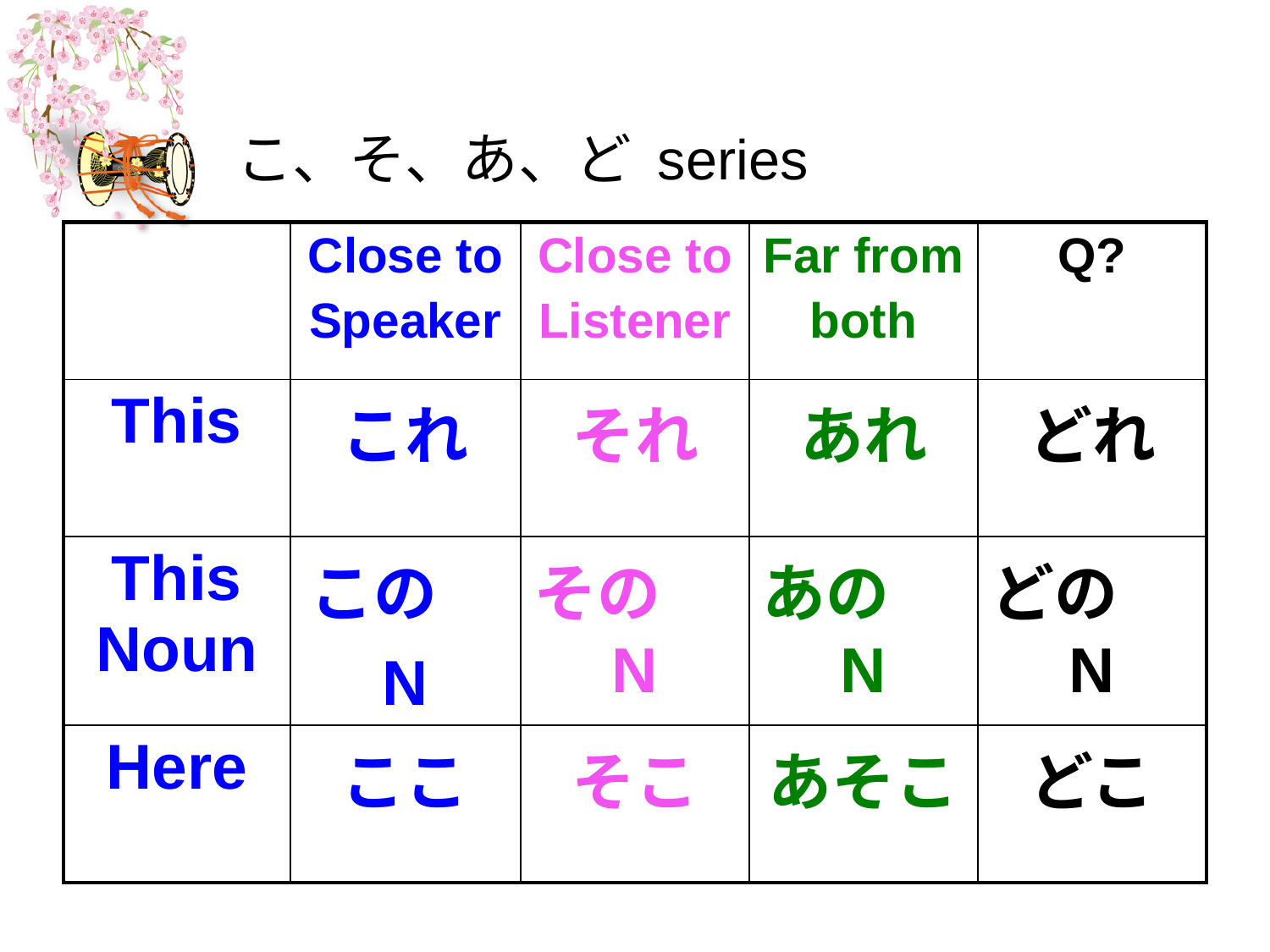

# こ、そ、あ、ど series
|  | Close to Speaker | Close to Listener | Far from both | Q? |
| --- | --- | --- | --- | --- |
| This | これ | それ | あれ | どれ |
| This Noun | この　 N | その　N | あの　N | どの　N |
| Here | ここ | そこ | あそこ | どこ |